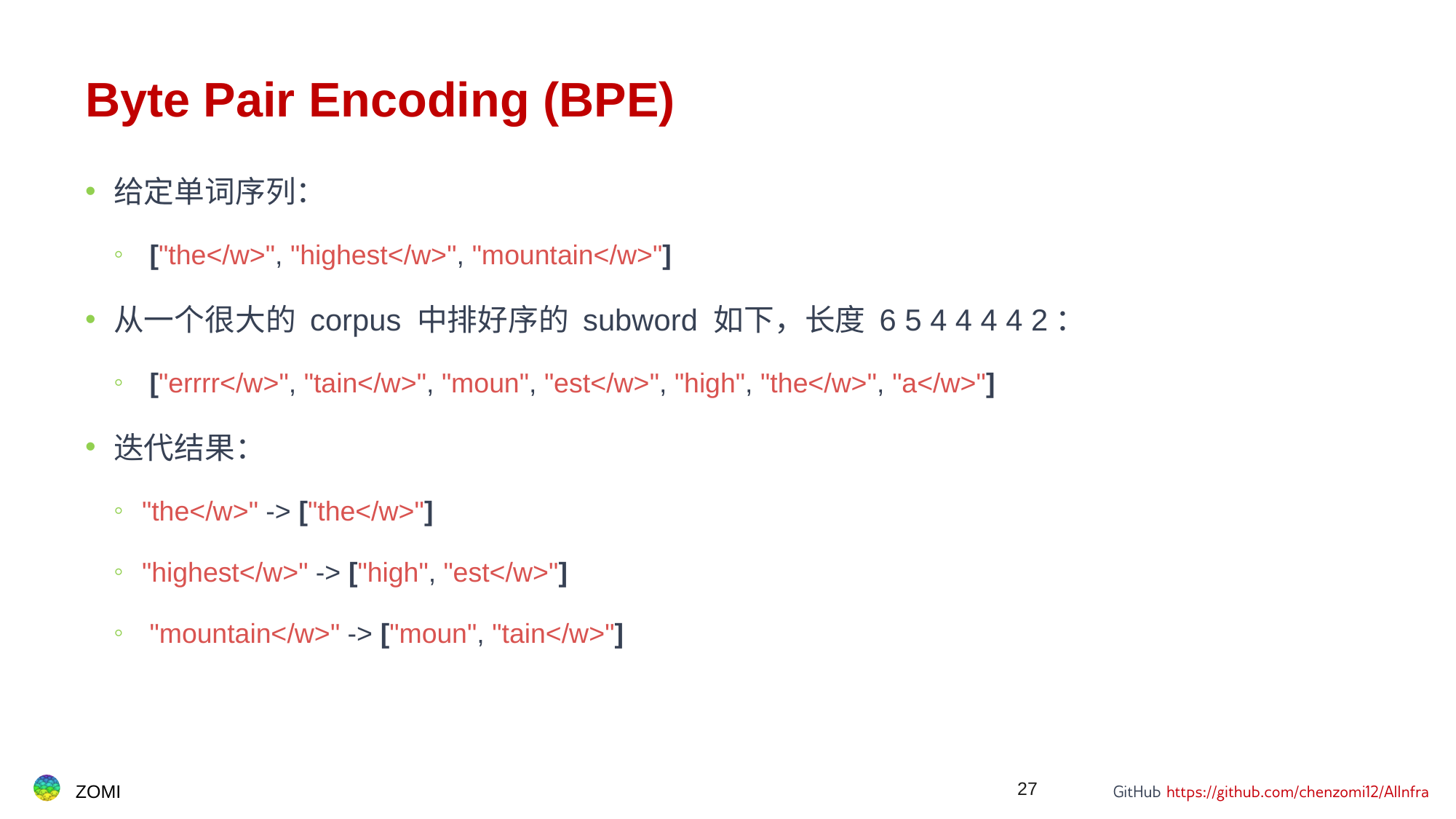

# Byte Pair Encoding (BPE)
给定单词序列：
 ["the</w>", "highest</w>", "mountain</w>"]
从一个很大的 corpus 中排好序的 subword 如下，长度 6 5 4 4 4 4 2：
 ["errrr</w>", "tain</w>", "moun", "est</w>", "high", "the</w>", "a</w>"]
迭代结果：
"the</w>" -> ["the</w>"]
"highest</w>" -> ["high", "est</w>"]
 "mountain</w>" -> ["moun", "tain</w>"]